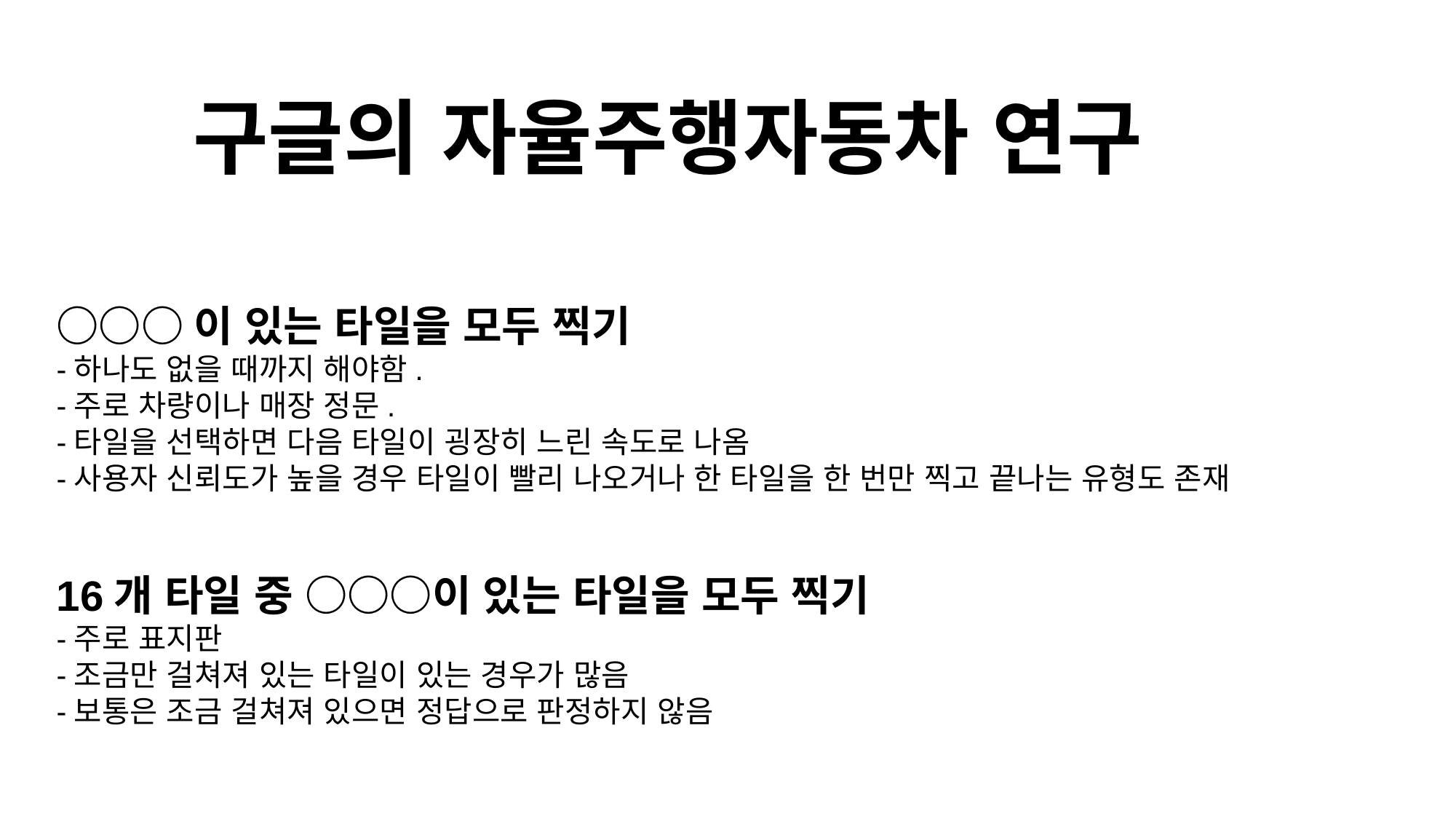

구글의 자율주행자동차 연구
○○○이 있는 타일을 모두 찍기
-하나도 없을 때까지 해야함.
-주로 차량이나 매장 정문.
-타일을 선택하면 다음 타일이 굉장히 느린 속도로 나옴
-사용자 신뢰도가 높을 경우 타일이 빨리 나오거나 한 타일을 한 번만 찍고 끝나는 유형도 존재

16개 타일 중 ○○○이 있는 타일을 모두 찍기
-주로 표지판
-조금만 걸쳐져 있는 타일이 있는 경우가 많음
-보통은 조금 걸쳐져 있으면 정답으로 판정하지 않음